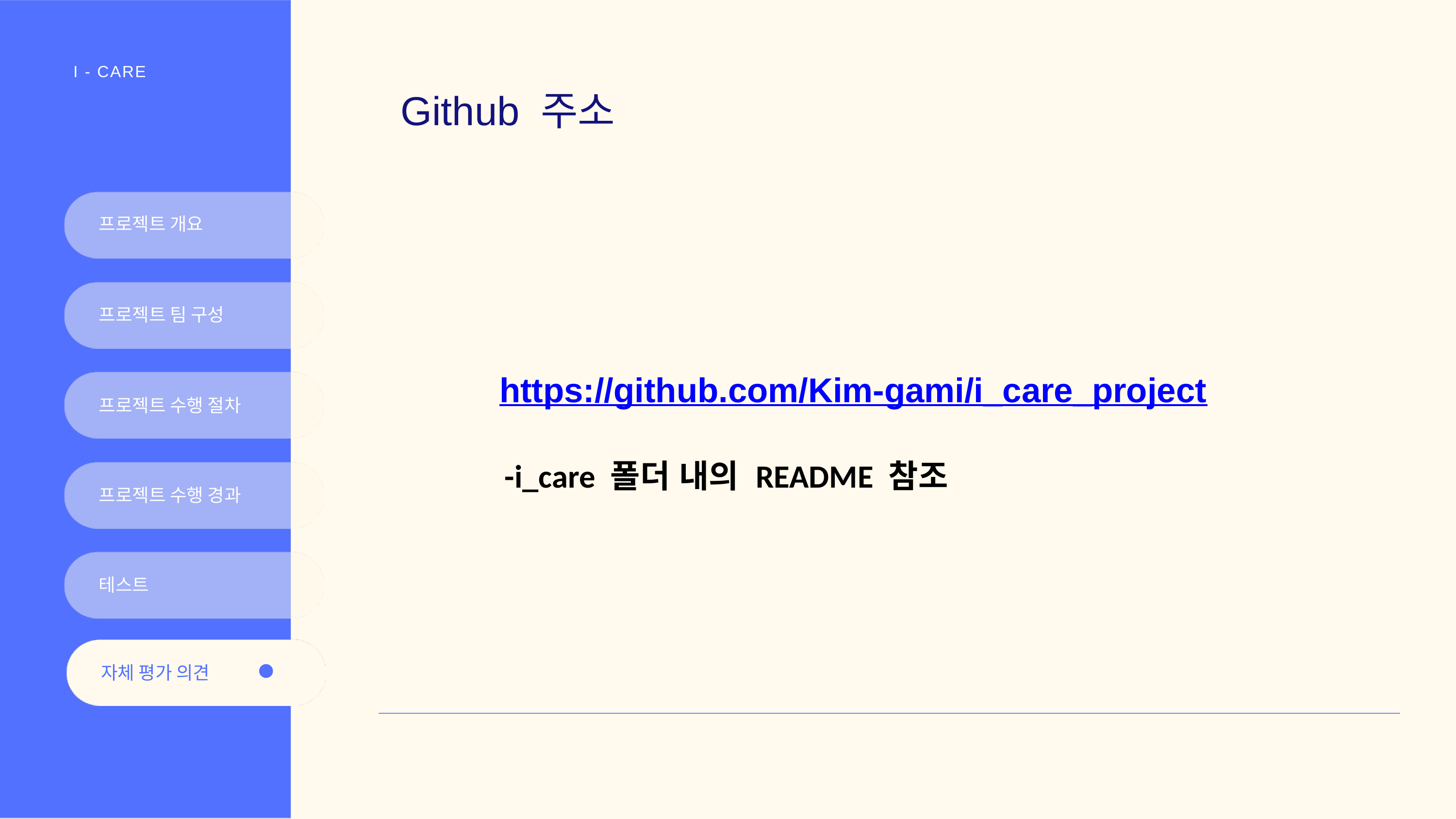

I - CARE
Github 주소

프로젝트 개요

프로젝트 팀 구성

https://github.com/Kim-gami/i_care_project
프로젝트 수행 절차

-i_care 폴더 내의 README 참조
프로젝트 수행 경과

테스트

자체 평가 의견